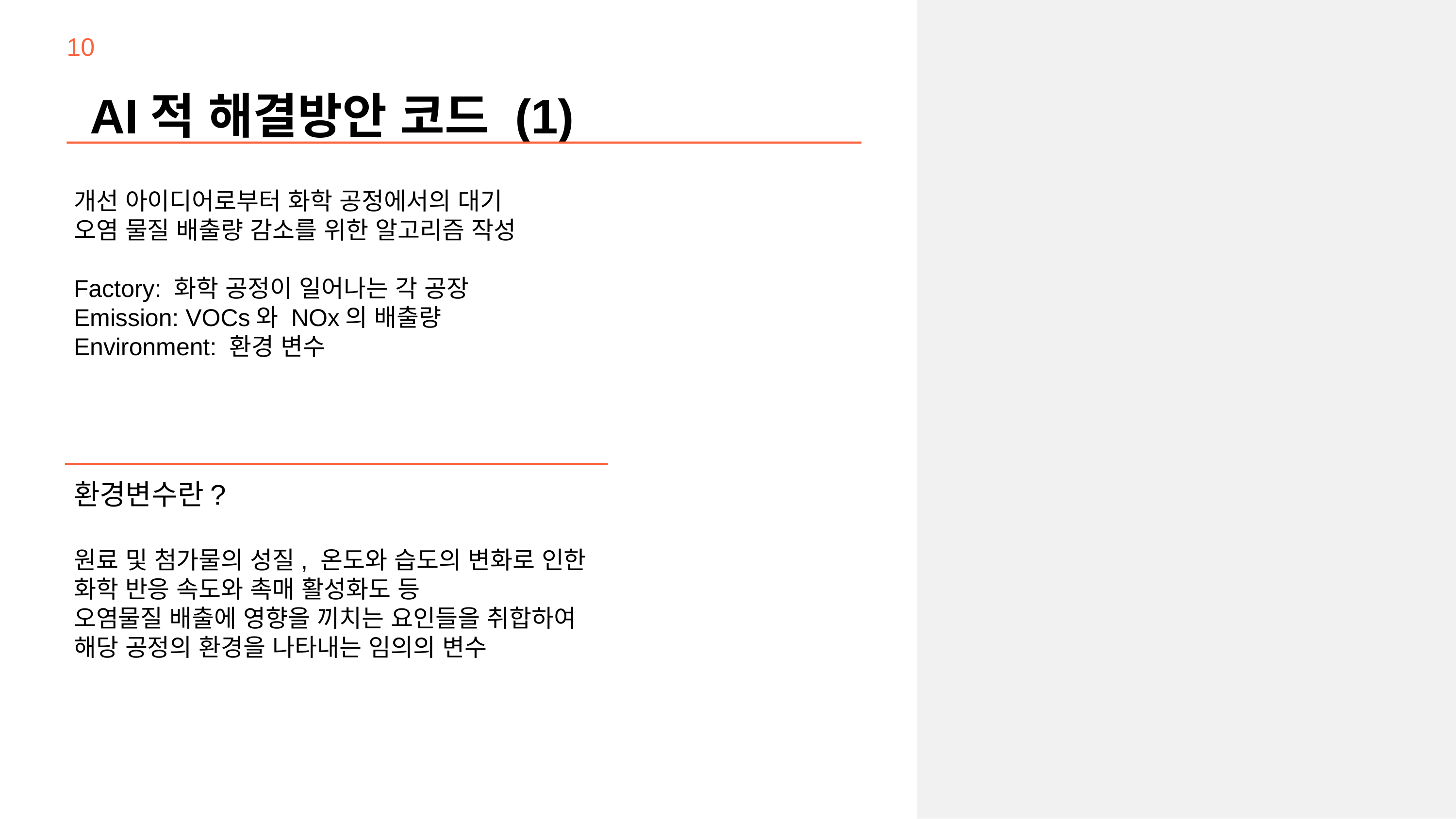

10
AI적 해결방안 코드 (1)

개선 아이디어로부터 화학 공정에서의 대기
오염 물질 배출량 감소를 위한 알고리즘 작성

Factory: 화학 공정이 일어나는 각 공장
Emission: VOCs와 NOx의 배출량
Environment: 환경 변수

환경변수란?

원료 및 첨가물의 성질, 온도와 습도의 변화로 인한
화학 반응 속도와 촉매 활성화도 등
오염물질 배출에 영향을 끼치는 요인들을 취합하여
해당 공정의 환경을 나타내는 임의의 변수